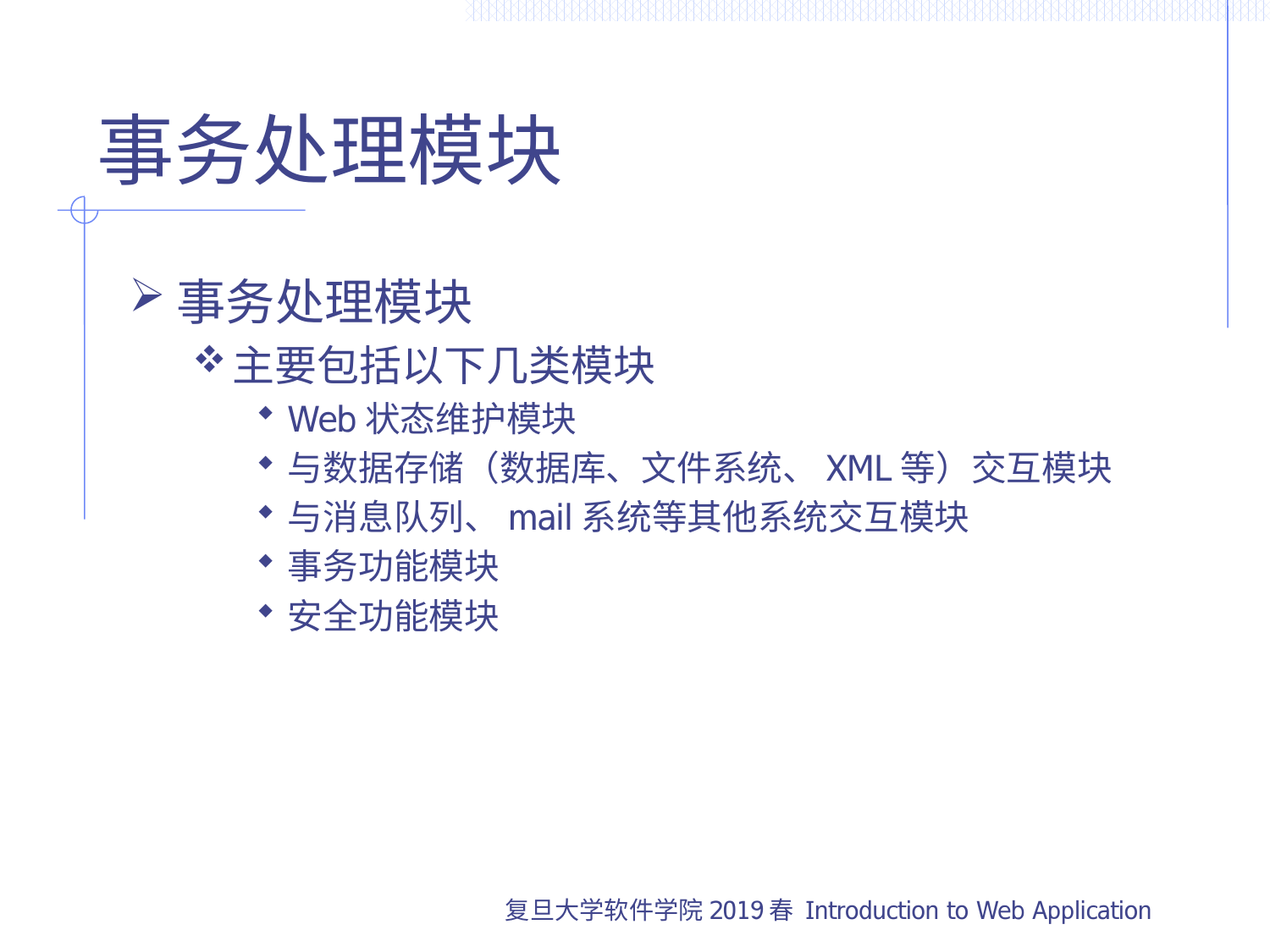

# 事务处理模块
事务处理模块
主要包括以下几类模块
Web状态维护模块
与数据存储（数据库、文件系统、XML等）交互模块
与消息队列、mail系统等其他系统交互模块
事务功能模块
安全功能模块